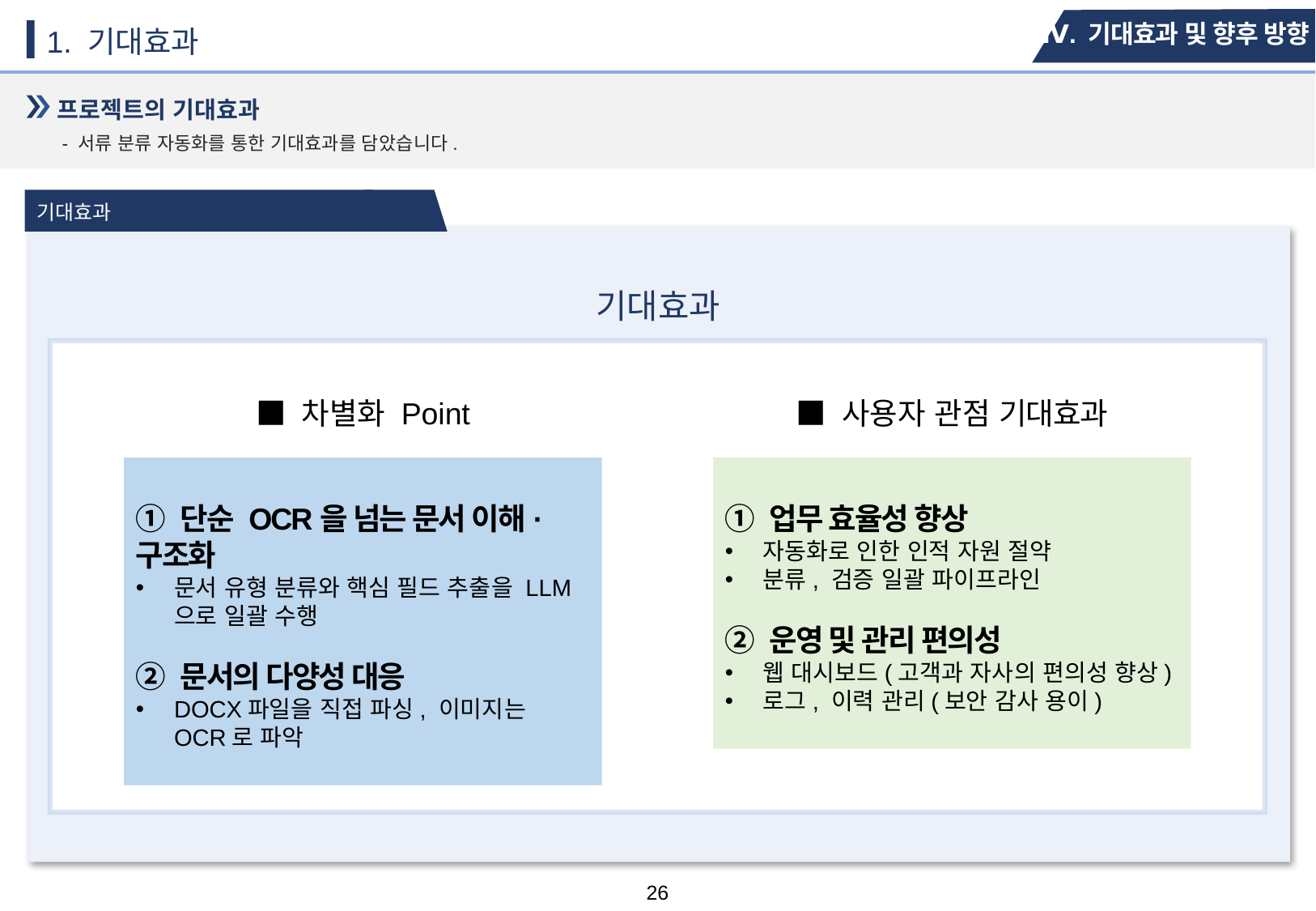

Ⅳ. 기대효과 및 향후 방향

1. 기대효과

프로젝트의 기대효과

- 서류 분류 자동화를 통한 기대효과를 담았습니다.

기대효과

기대효과

■ 차별화 Point
■ 사용자 관점 기대효과

① 단순 OCR을 넘는 문서 이해· 구조화
문서 유형 분류와 핵심 필드 추출을 LLM으로 일괄 수행

② 문서의 다양성 대응
DOCX파일을 직접 파싱, 이미지는 OCR로 파악

① 업무 효율성 향상
자동화로 인한 인적 자원 절약
분류, 검증 일괄 파이프라인

② 운영 및 관리 편의성
웹 대시보드(고객과 자사의 편의성 향상)
로그, 이력 관리(보안 감사 용이)

26